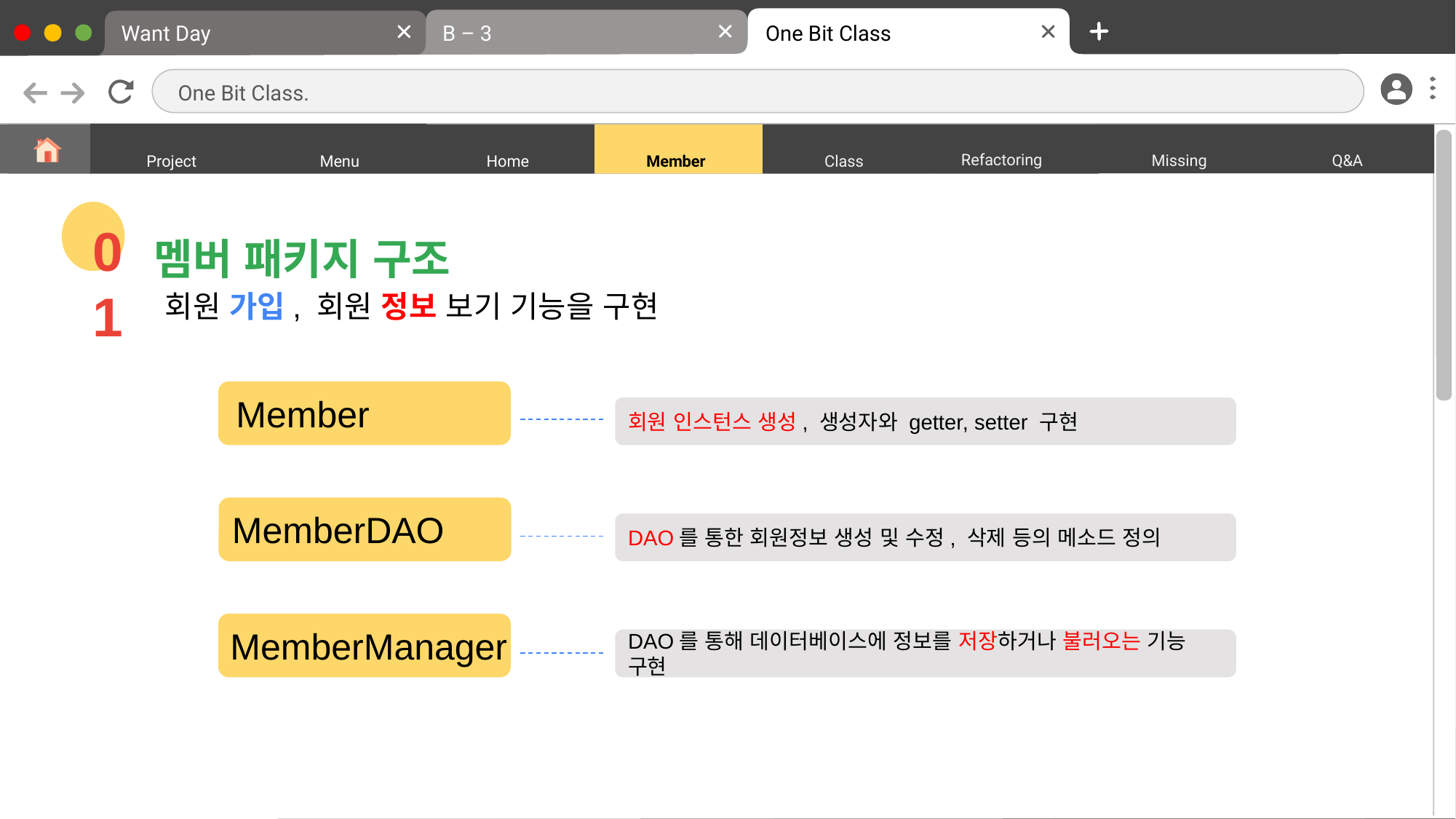

B – 3
One Bit Class
Want Day
One Bit Class.

Refactoring
Missing
Q&A

Project
Menu
Home
Class
Member

01
멤버 패키지 구조
회원 가입, 회원 정보 보기 기능을 구현

Member
회원 인스턴스 생성, 생성자와 getter, setter 구현

MemberDAO
DAO를 통한 회원정보 생성 및 수정, 삭제 등의 메소드 정의

MemberManager
DAO를 통해 데이터베이스에 정보를 저장하거나 불러오는 기능 구현